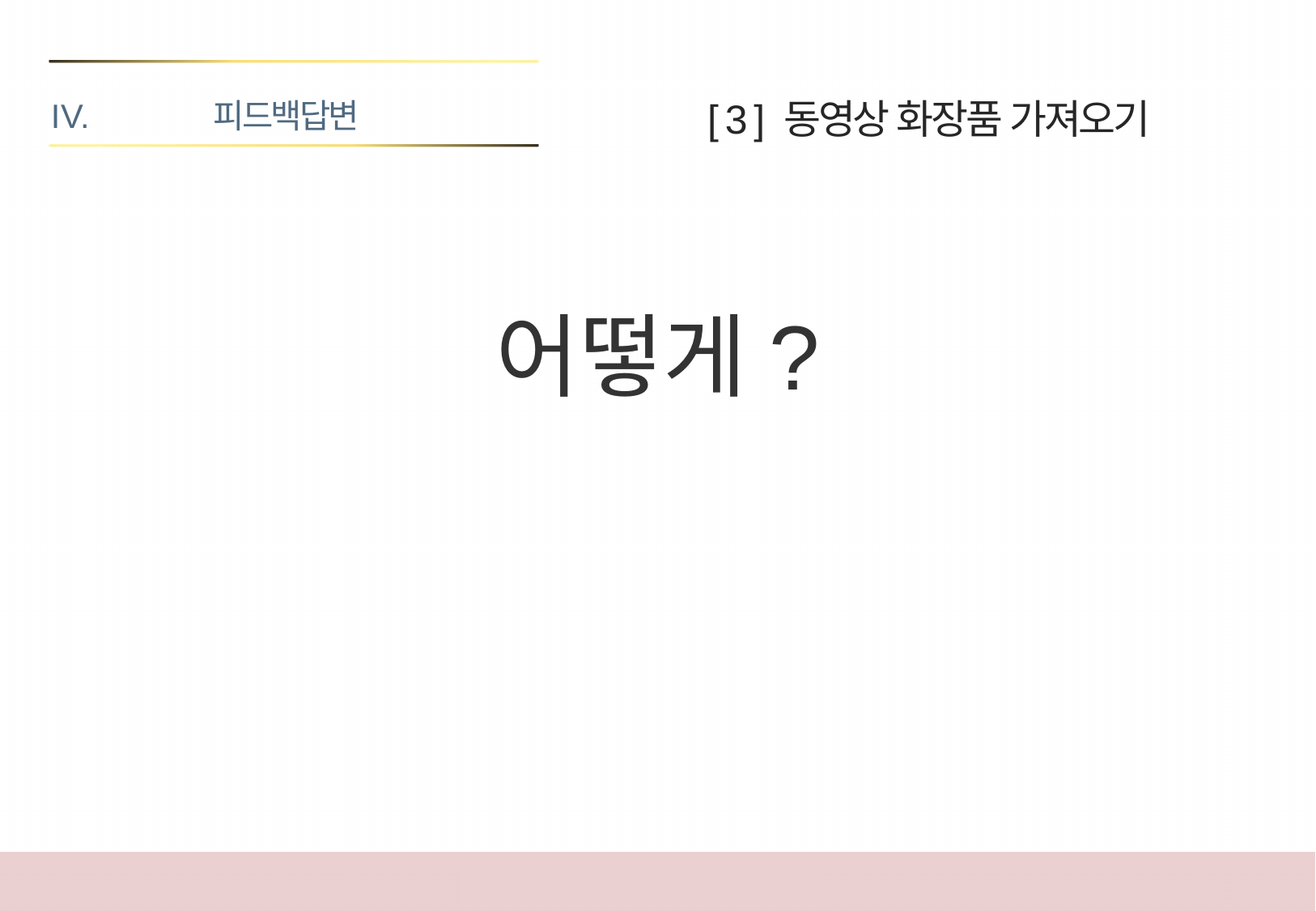

피드백답변
[ 3 ] 동영상 화장품 가져오기
어떻게?